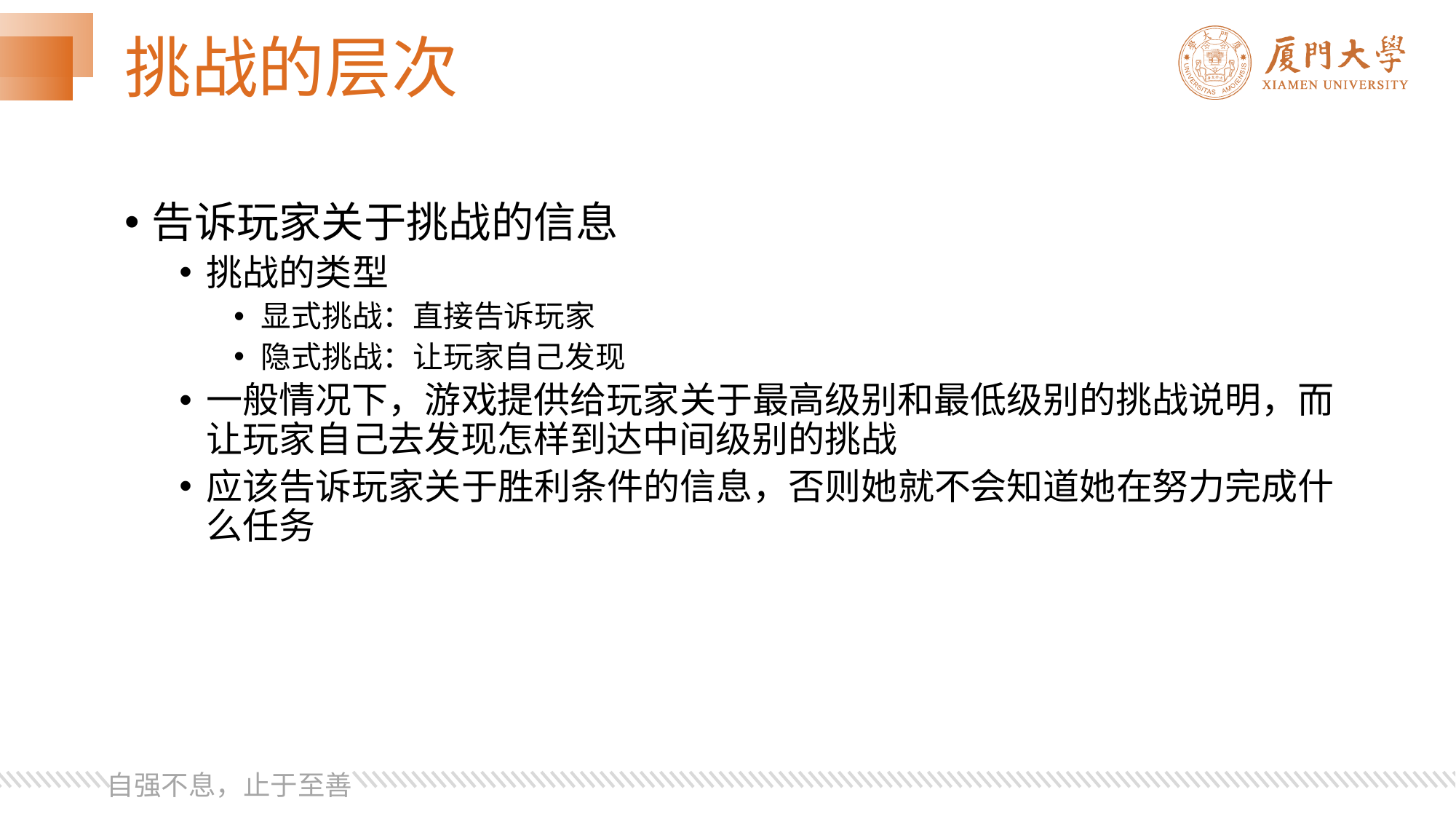

# 挑战的层次
告诉玩家关于挑战的信息
挑战的类型
显式挑战：直接告诉玩家
隐式挑战：让玩家自己发现
一般情况下，游戏提供给玩家关于最高级别和最低级别的挑战说明，而让玩家自己去发现怎样到达中间级别的挑战
应该告诉玩家关于胜利条件的信息，否则她就不会知道她在努力完成什么任务